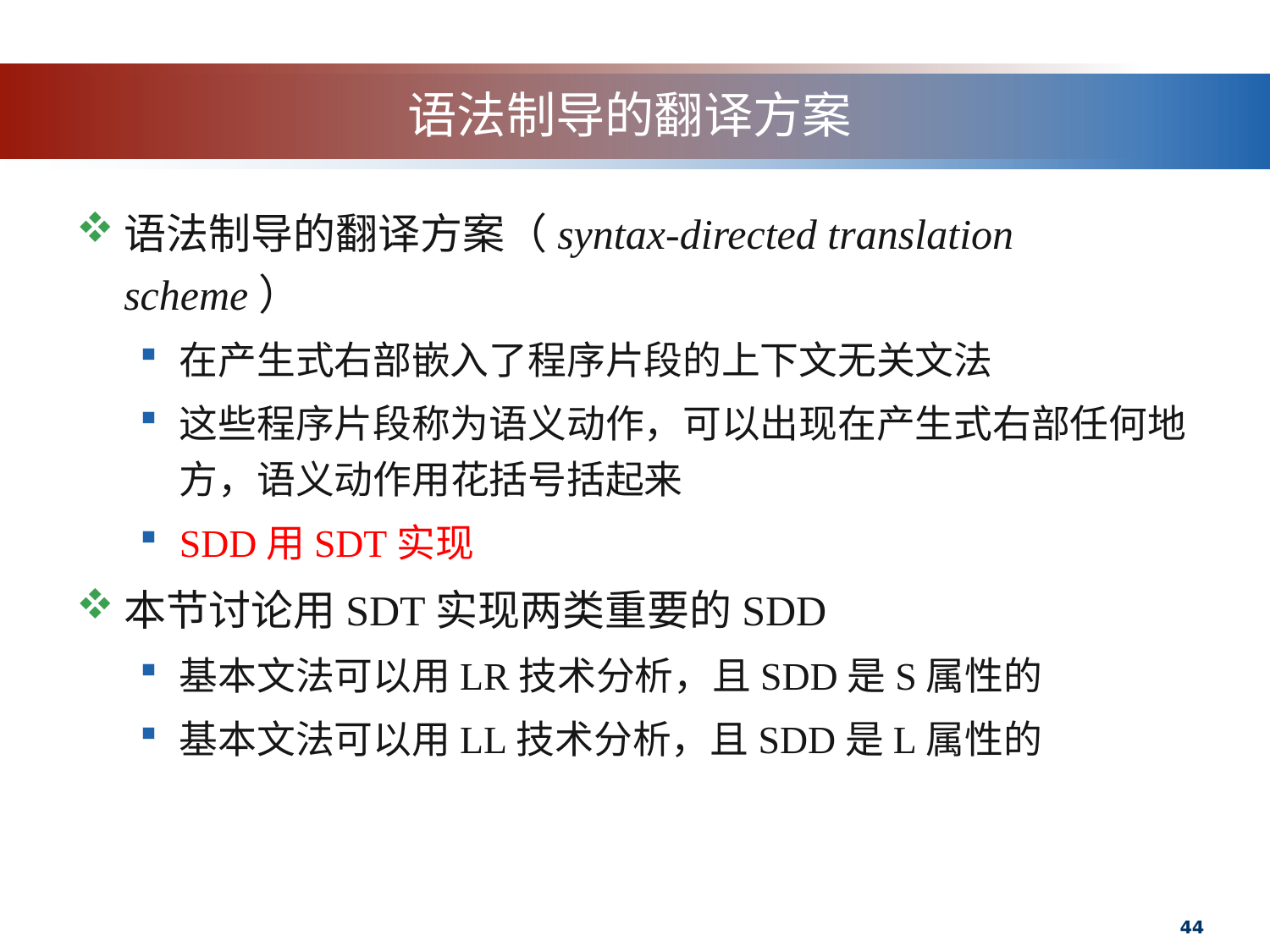

# 语法制导的翻译方案
语法制导的翻译方案（syntax-directed translation scheme）
在产生式右部嵌入了程序片段的上下文无关文法
这些程序片段称为语义动作，可以出现在产生式右部任何地方，语义动作用花括号括起来
SDD用SDT实现
本节讨论用SDT实现两类重要的SDD
基本文法可以用LR技术分析，且SDD是S属性的
基本文法可以用LL技术分析，且SDD是L属性的
44